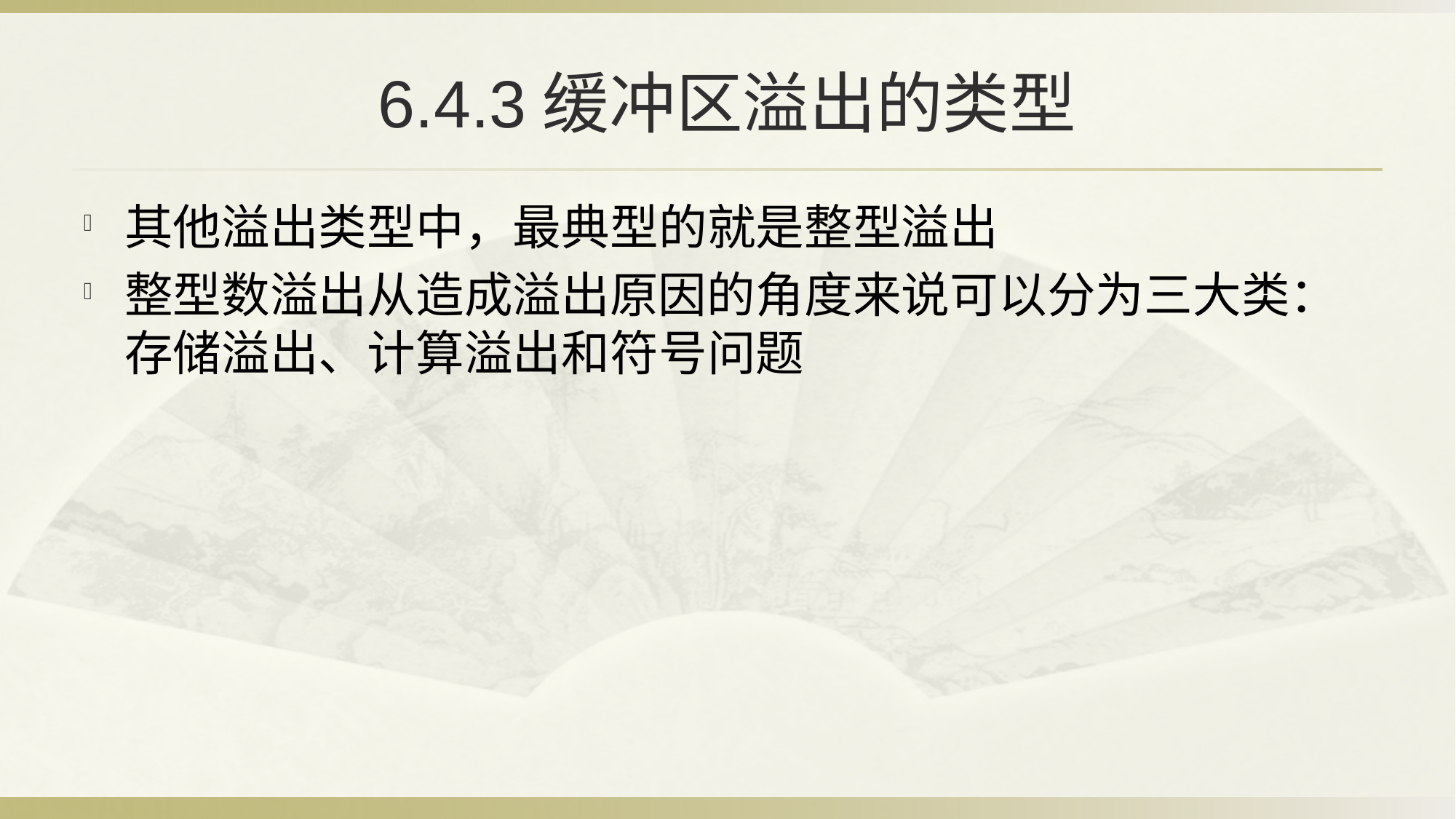

# 6.4.3缓冲区溢出的类型
其他溢出类型中，最典型的就是整型溢出
整型数溢出从造成溢出原因的角度来说可以分为三大类：存储溢出、计算溢出和符号问题